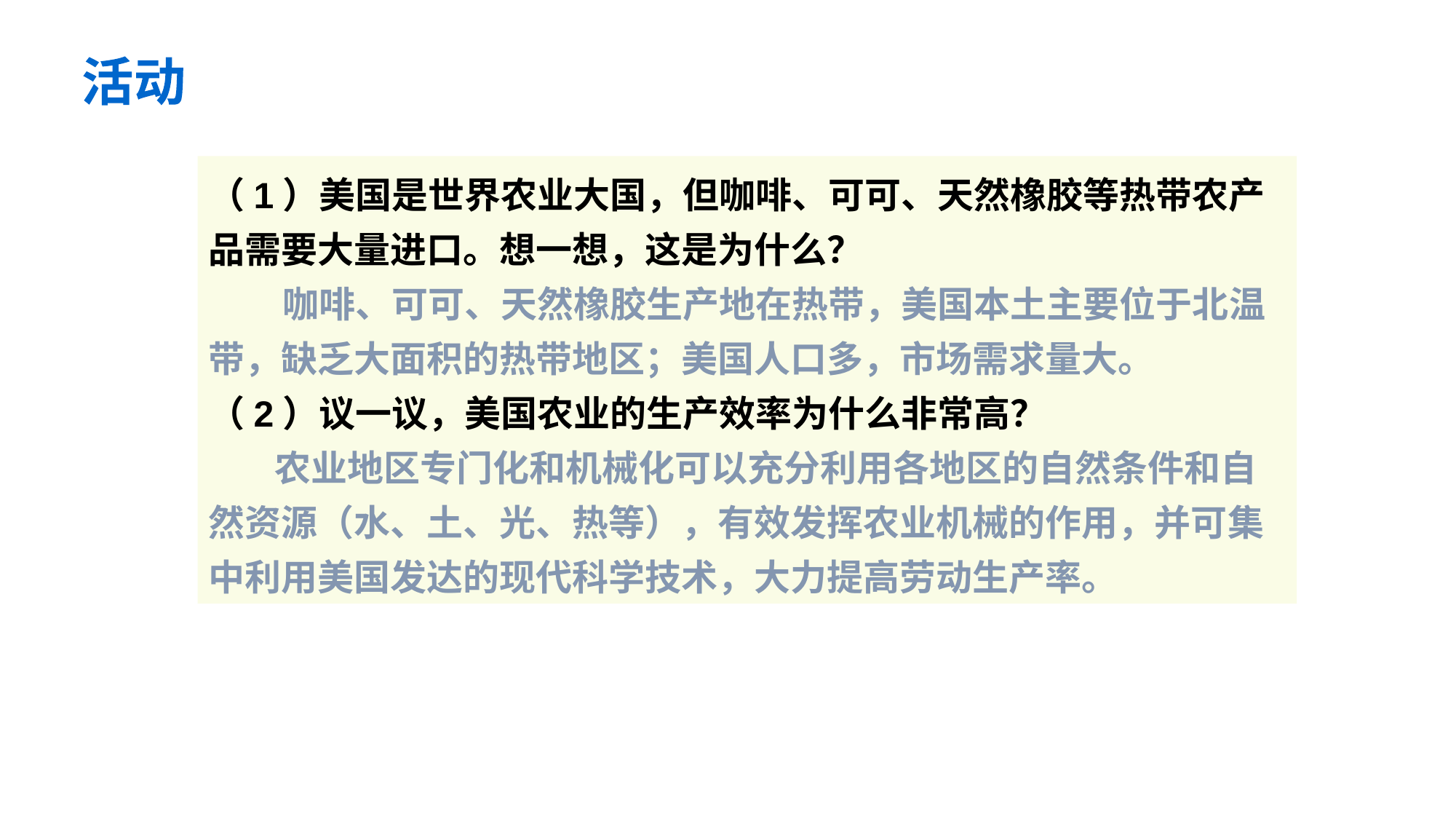

活动
（1）美国是世界农业大国，但咖啡、可可、天然橡胶等热带农产品需要大量进口。想一想，这是为什么？
        咖啡、可可、天然橡胶生产地在热带，美国本土主要位于北温带，缺乏大面积的热带地区；美国人口多，市场需求量大。
（2）议一议，美国农业的生产效率为什么非常高？
       农业地区专门化和机械化可以充分利用各地区的自然条件和自然资源（水、土、光、热等），有效发挥农业机械的作用，并可集中利用美国发达的现代科学技术，大力提高劳动生产率。